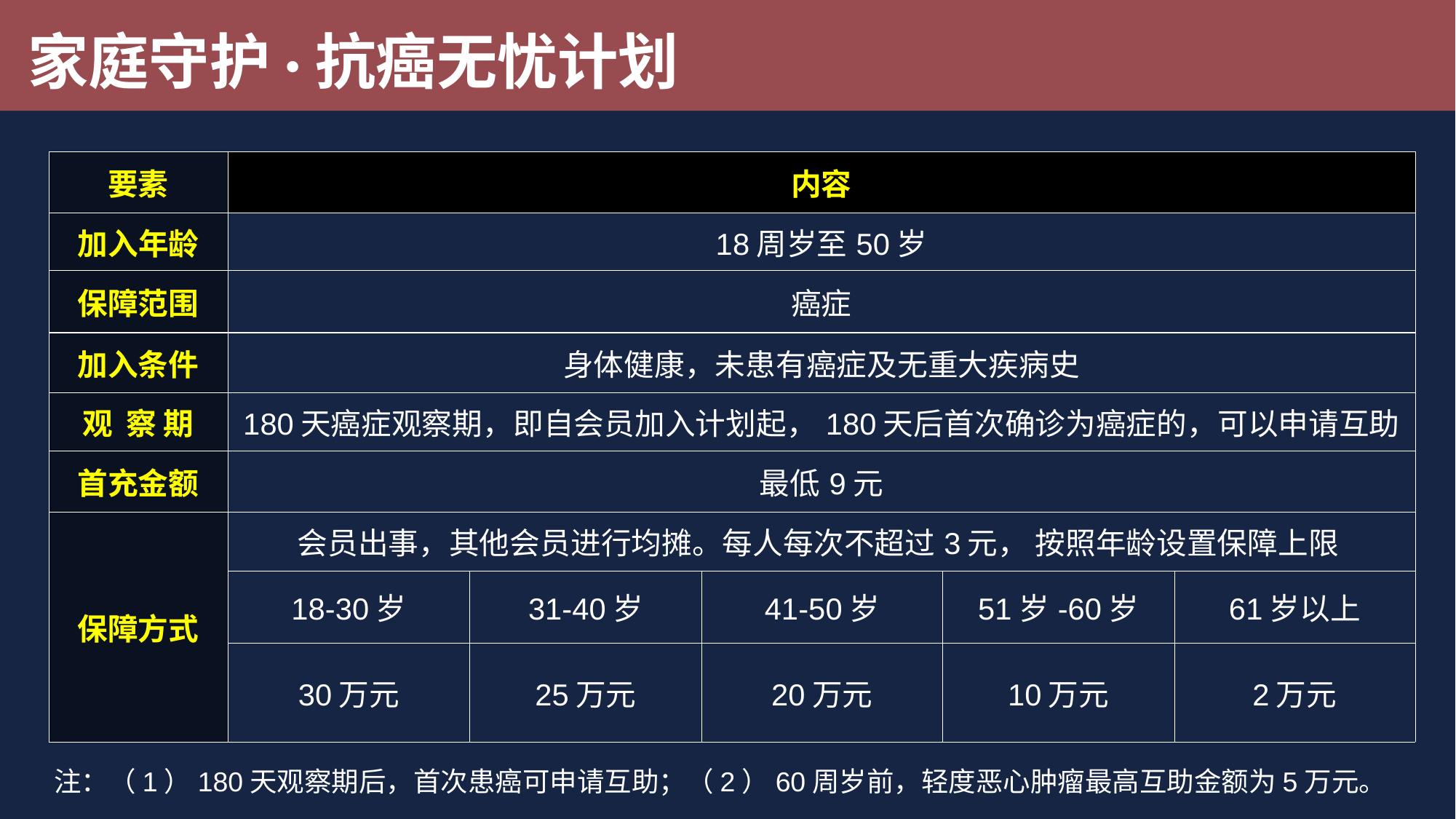

家庭守护·抗癌无忧计划
| 要素 | 内容 |  |  |  |  |
| --- | --- | --- | --- | --- | --- |
| 加入年龄 | 18周岁至50岁 |  |  |  |  |
| 保障范围 | 癌症 |  |  |  |  |
| 加入条件 | 身体健康，未患有癌症及无重大疾病史 |  |  |  |  |
| 观 察 期 | 180天癌症观察期，即自会员加入计划起，180天后首次确诊为癌症的，可以申请互助 |  |  |  |  |
| 首充金额 | 最低9元 |  |  |  |  |
| 保障方式 | 会员出事，其他会员进行均摊。每人每次不超过3元， 按照年龄设置保障上限 |  |  |  |  |
|  | 18-30岁 | 31-40岁 | 41-50岁 | 51岁-60岁 | 61岁以上 |
|  | 30万元 | 25万元 | 20万元 | 10万元 | 2万元 |
注：（1）180天观察期后，首次患癌可申请互助；（2）60周岁前，轻度恶心肿瘤最高互助金额为5万元。